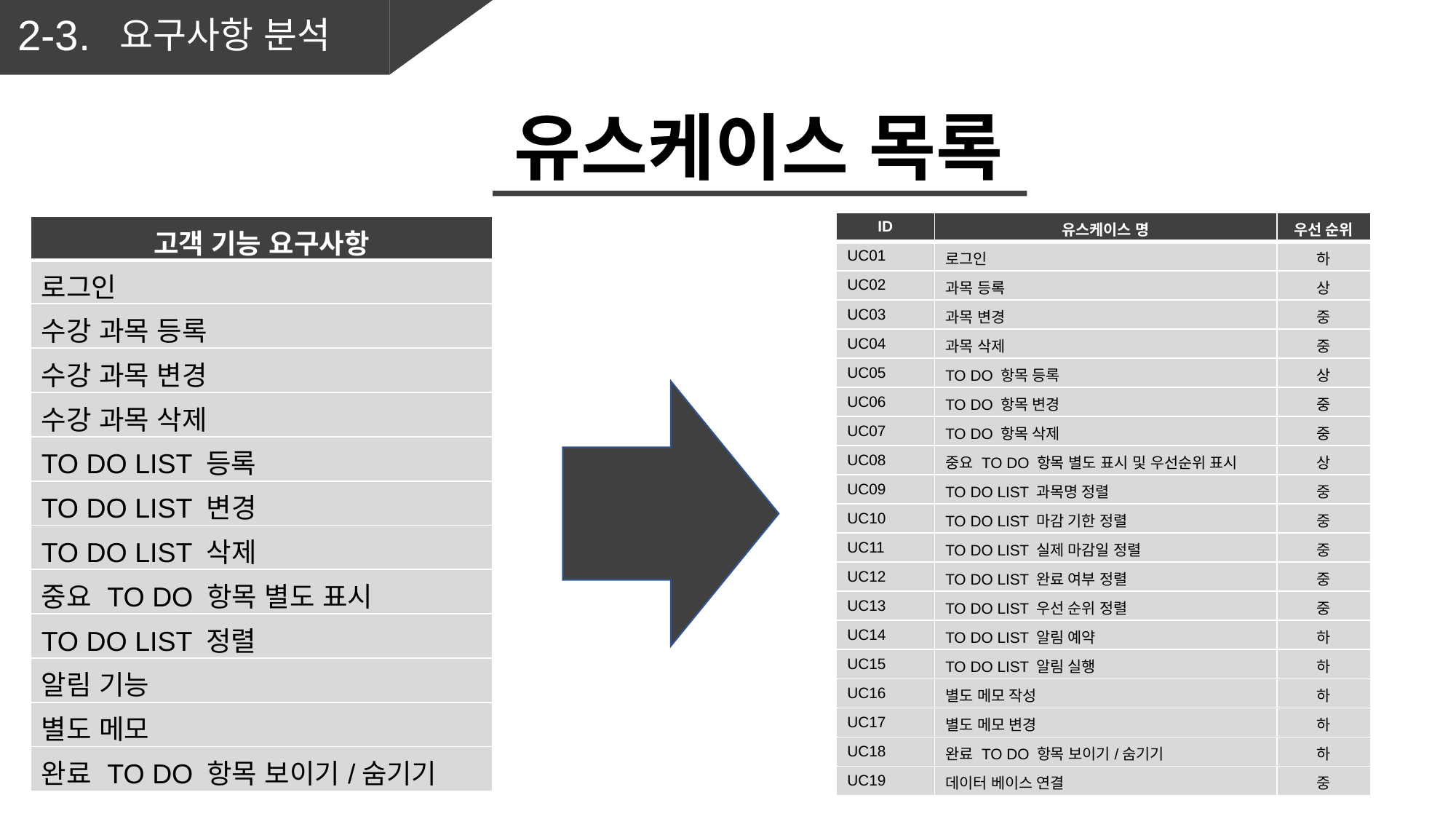

2-3.
요구사항 분석
유스케이스 목록

| ID | 유스케이스 명 | 우선 순위 |
| --- | --- | --- |
| UC01 | 로그인 | 하 |
| UC02 | 과목 등록 | 상 |
| UC03 | 과목 변경 | 중 |
| UC04 | 과목 삭제 | 중 |
| UC05 | TO DO 항목 등록 | 상 |
| UC06 | TO DO 항목 변경 | 중 |
| UC07 | TO DO 항목 삭제 | 중 |
| UC08 | 중요 TO DO 항목 별도 표시 및 우선순위 표시 | 상 |
| UC09 | TO DO LIST 과목명 정렬 | 중 |
| UC10 | TO DO LIST 마감 기한 정렬 | 중 |
| UC11 | TO DO LIST 실제 마감일 정렬 | 중 |
| UC12 | TO DO LIST 완료 여부 정렬 | 중 |
| UC13 | TO DO LIST 우선 순위 정렬 | 중 |
| UC14 | TO DO LIST 알림 예약 | 하 |
| UC15 | TO DO LIST 알림 실행 | 하 |
| UC16 | 별도 메모 작성 | 하 |
| UC17 | 별도 메모 변경 | 하 |
| UC18 | 완료 TO DO 항목 보이기/숨기기 | 하 |
| UC19 | 데이터 베이스 연결 | 중 |
| 고객 기능 요구사항 |
| --- |
| 로그인 |
| 수강 과목 등록 |
| 수강 과목 변경 |
| 수강 과목 삭제 |
| TO DO LIST 등록 |
| TO DO LIST 변경 |
| TO DO LIST 삭제 |
| 중요 TO DO 항목 별도 표시 |
| TO DO LIST 정렬 |
| 알림 기능 |
| 별도 메모 |
| 완료 TO DO 항목 보이기/숨기기 |